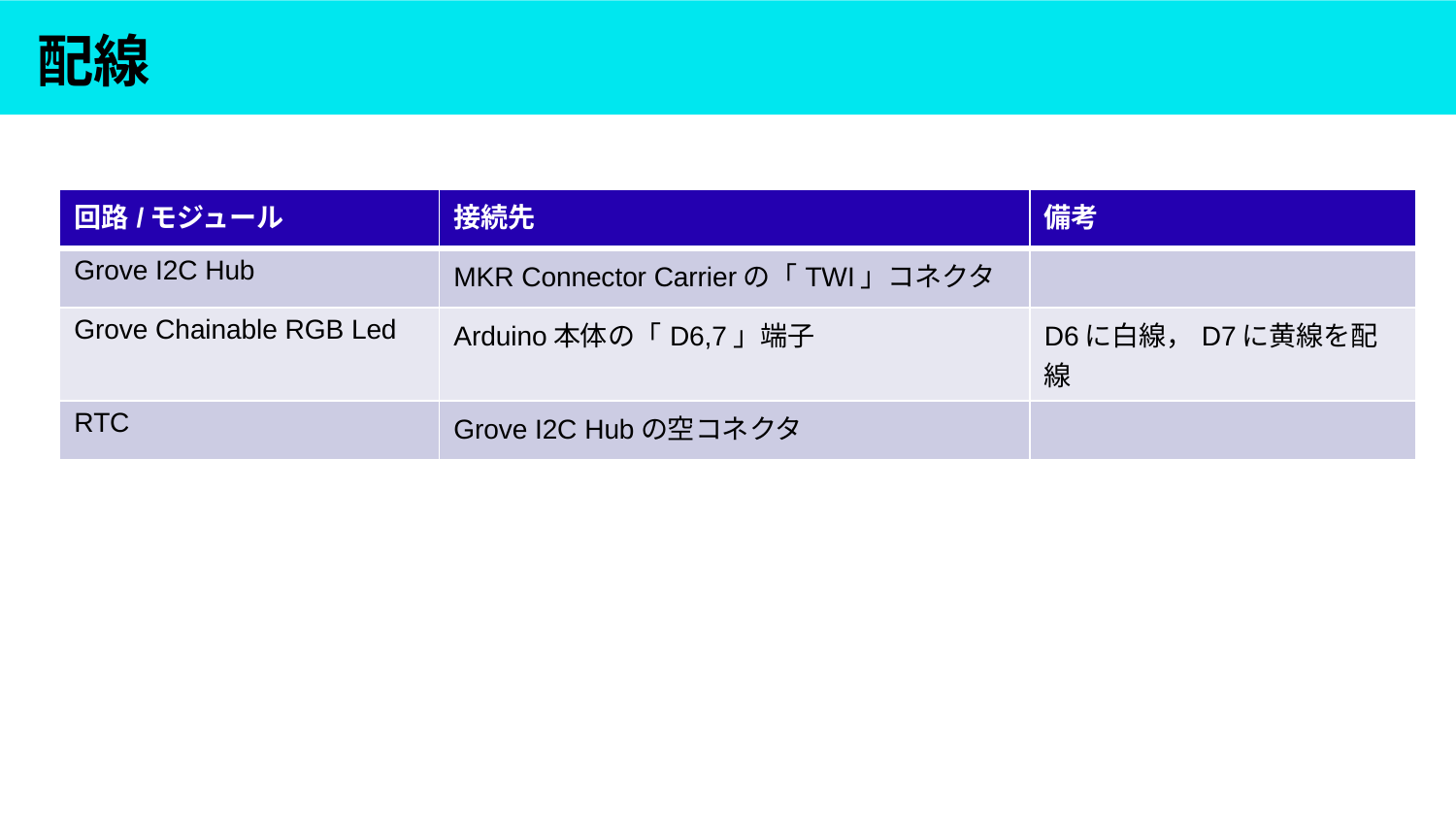

# 配線
| 回路/モジュール | 接続先 | 備考 |
| --- | --- | --- |
| Grove I2C Hub | MKR Connector Carrierの「TWI」コネクタ |  |
| Grove Chainable RGB Led | Arduino本体の「D6,7」端子 | D6に白線，D7に黄線を配線 |
| RTC | Grove I2C Hubの空コネクタ |  |